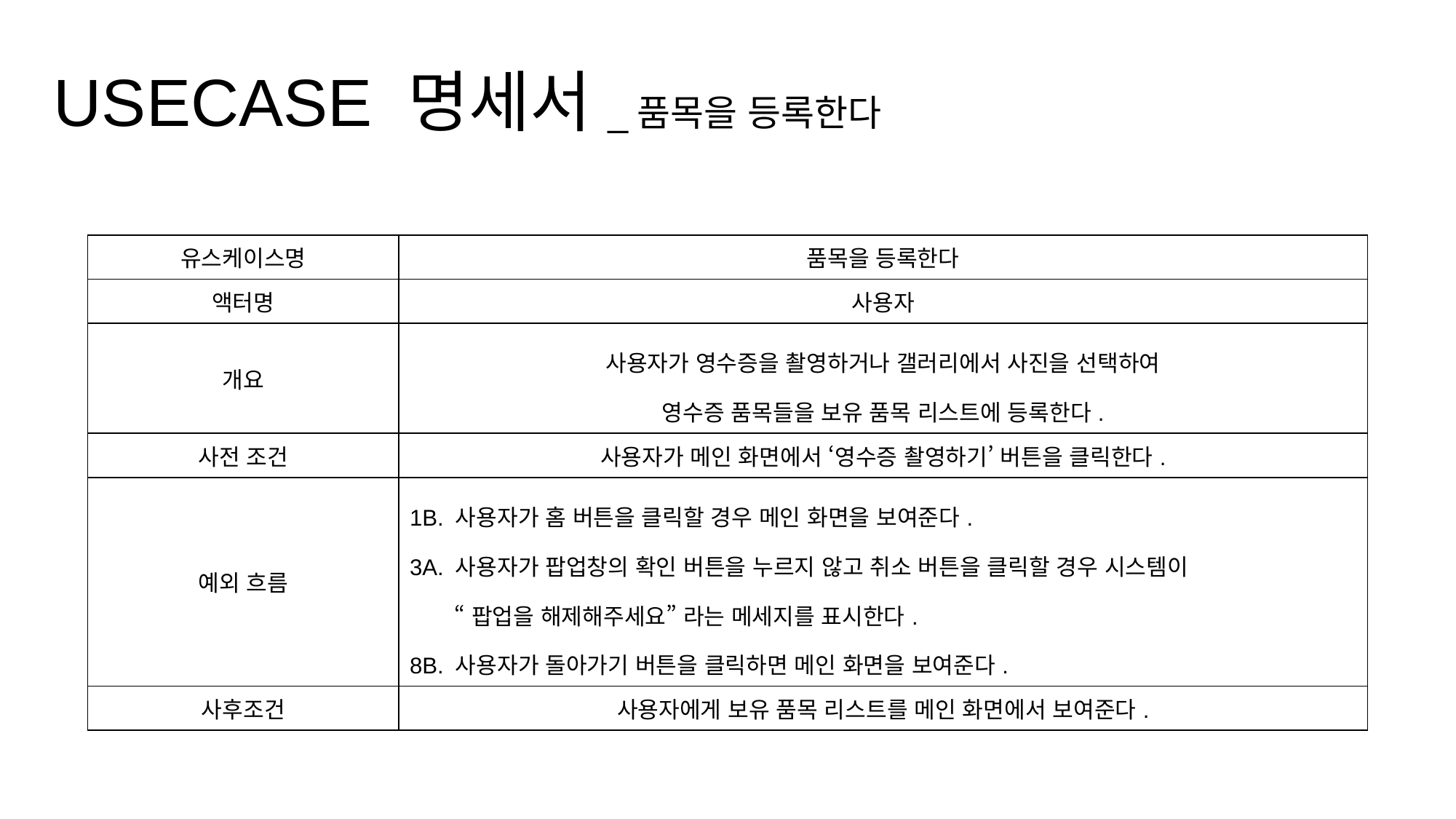

USECASE 명세서_품목을 등록한다
| 유스케이스명 | 품목을 등록한다 |
| --- | --- |
| 액터명 | 사용자 |
| 개요 | 사용자가 영수증을 촬영하거나 갤러리에서 사진을 선택하여 영수증 품목들을 보유 품목 리스트에 등록한다. |
| 사전 조건 | 사용자가 메인 화면에서 ‘영수증 촬영하기’ 버튼을 클릭한다. |
| 예외 흐름 | 1B. 사용자가 홈 버튼을 클릭할 경우 메인 화면을 보여준다. 3A. 사용자가 팝업창의 확인 버튼을 누르지 않고 취소 버튼을 클릭할 경우 시스템이 “팝업을 해제해주세요” 라는 메세지를 표시한다. 8B. 사용자가 돌아가기 버튼을 클릭하면 메인 화면을 보여준다. |
| 사후조건 | 사용자에게 보유 품목 리스트를 메인 화면에서 보여준다. |